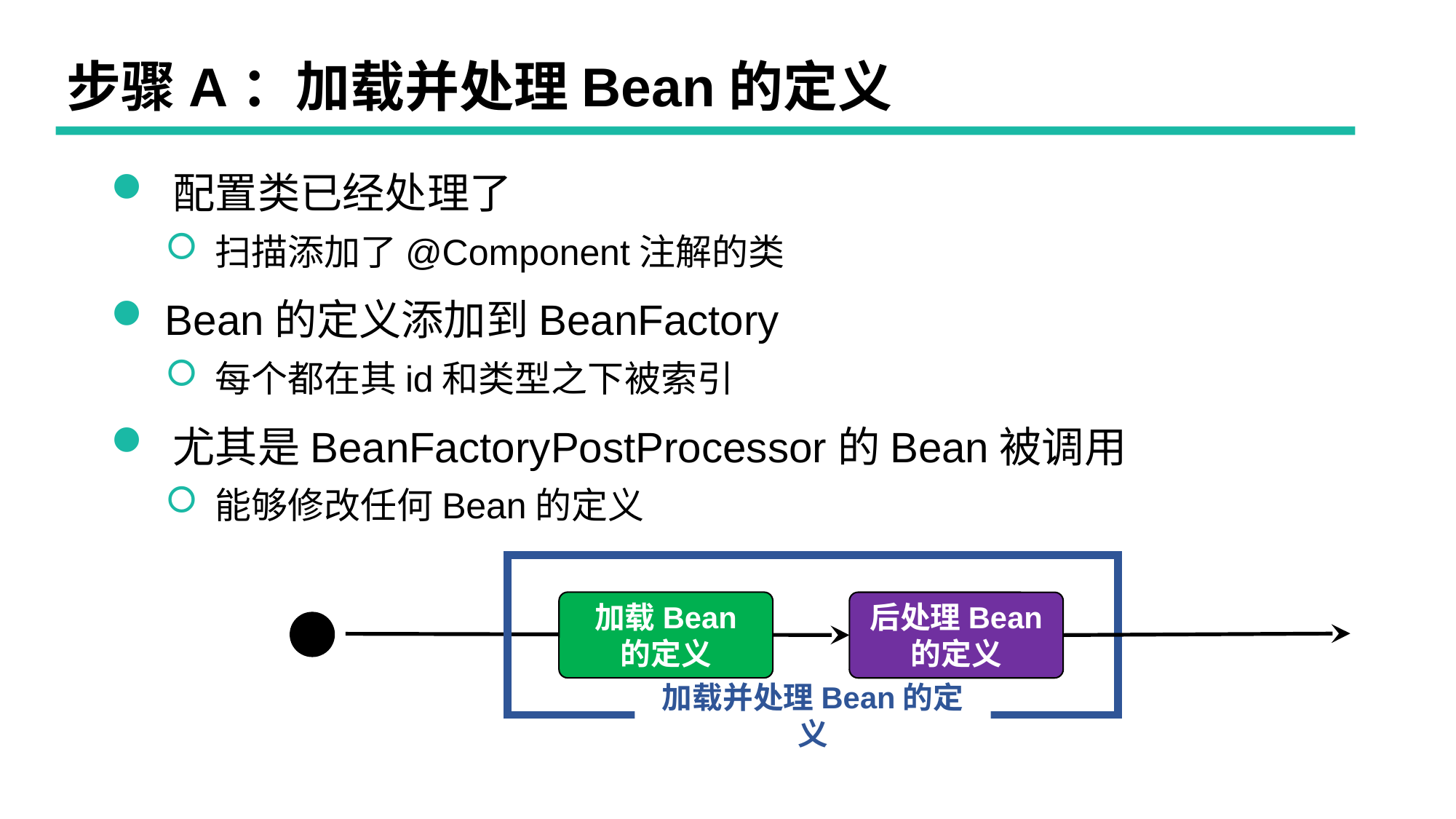

# 步骤A：加载并处理Bean的定义
 配置类已经处理了
 扫描添加了@Component注解的类
 Bean的定义添加到BeanFactory
 每个都在其id和类型之下被索引
 尤其是BeanFactoryPostProcessor的Bean被调用
 能够修改任何Bean的定义

加载Bean
的定义
后处理Bean
的定义

加载并处理Bean的定义